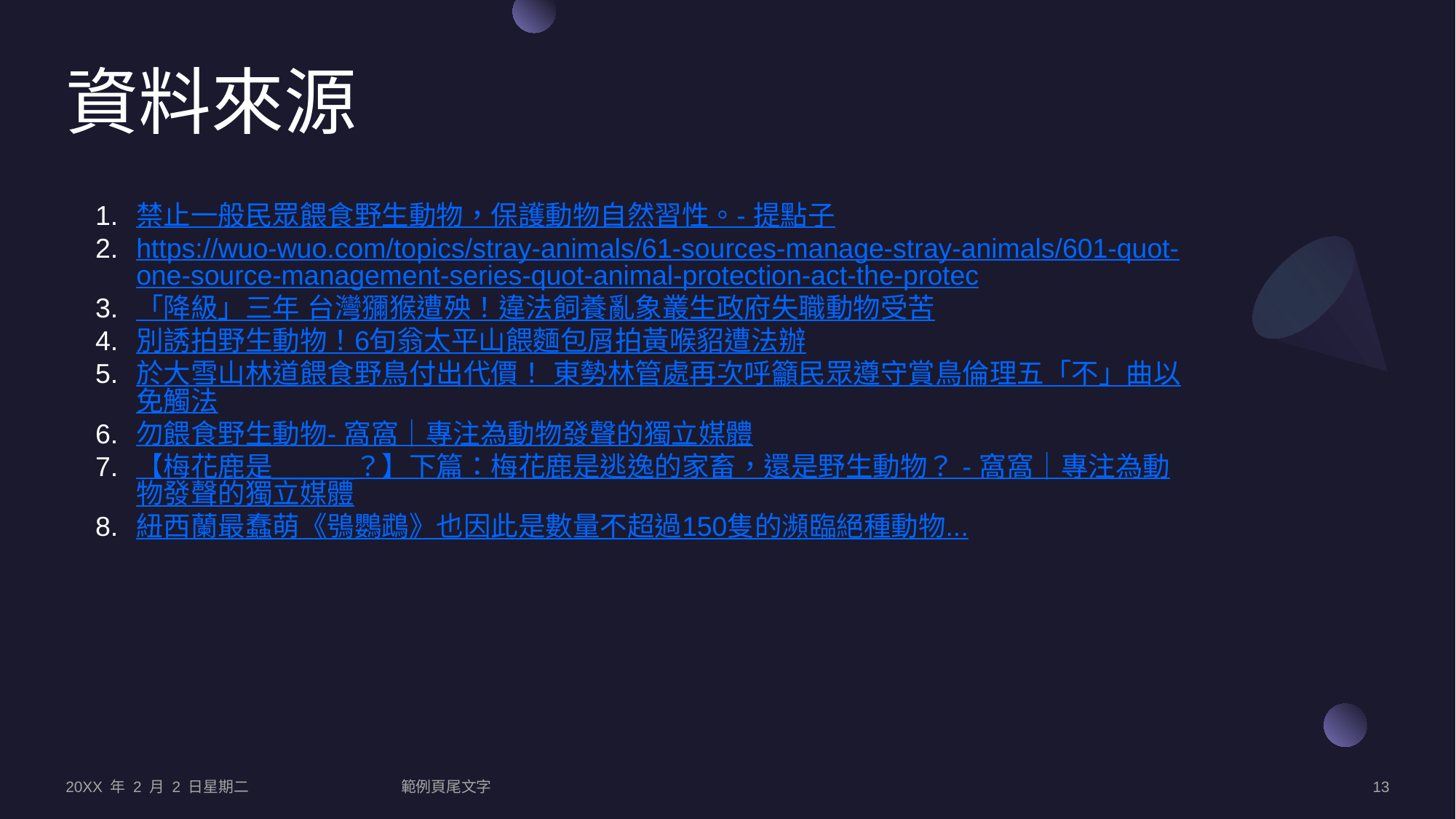

# 資料來源
禁止一般民眾餵食野生動物，保護動物自然習性。- 提點子
https://wuo-wuo.com/topics/stray-animals/61-sources-manage-stray-animals/601-quot-one-source-management-series-quot-animal-protection-act-the-protec
「降級」三年 台灣獼猴遭殃！違法飼養亂象叢生政府失職動物受苦
別誘拍野生動物！6旬翁太平山餵麵包屑拍黃喉貂遭法辦
於大雪山林道餵食野鳥付出代價！ 東勢林管處再次呼籲民眾遵守賞鳥倫理五「不」曲以免觸法
勿餵食野生動物- 窩窩｜專注為動物發聲的獨立媒體
【梅花鹿是＿＿＿？】下篇：梅花鹿是逃逸的家畜，還是野生動物？ - 窩窩｜專注為動物發聲的獨立媒體
紐西蘭最蠢萌《鴞鸚鵡》也因此是數量不超過150隻的瀕臨絕種動物...

20XX 年 2 月 2 日星期二
範例頁尾文字
13